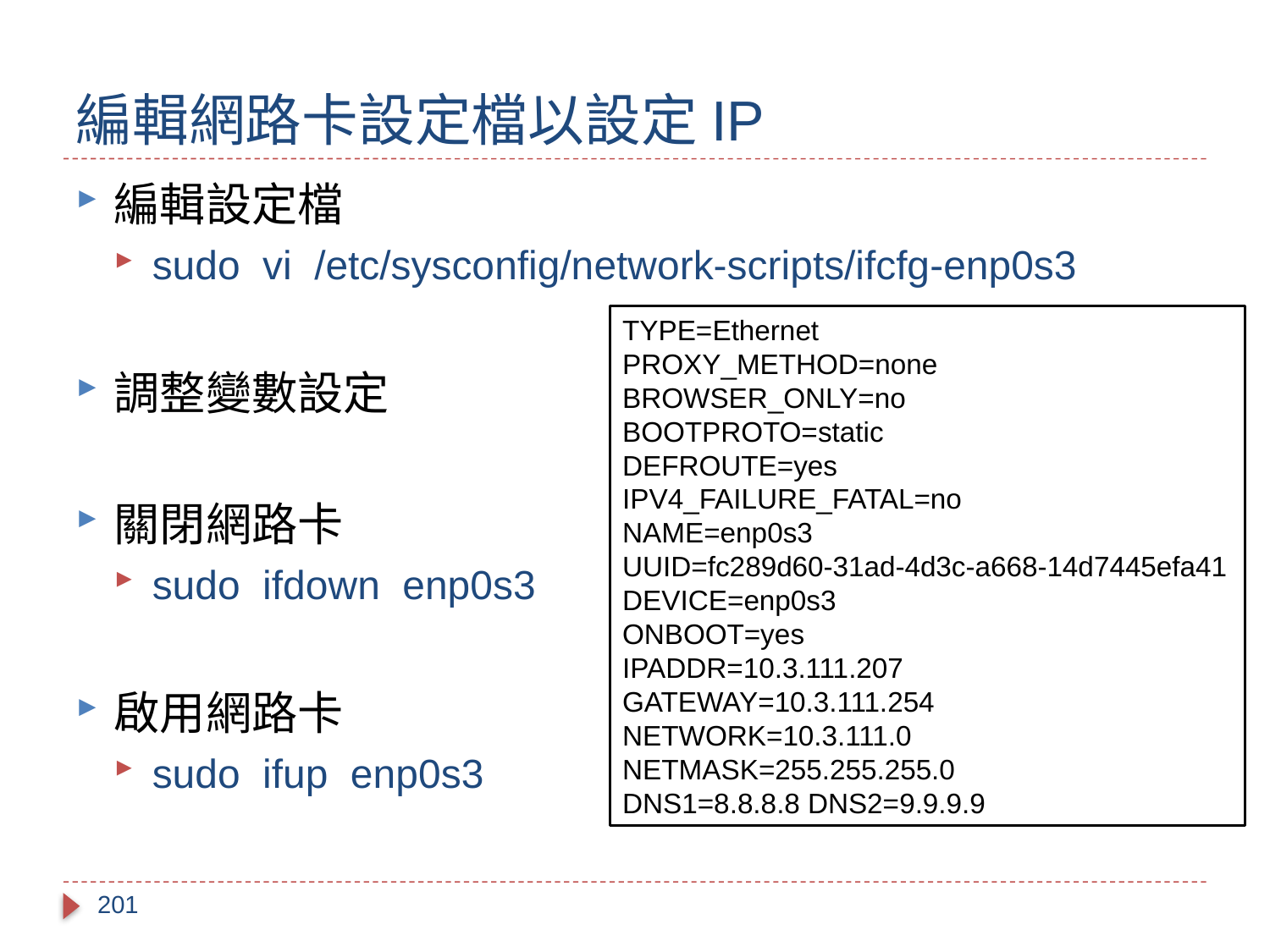

# 編輯網路卡設定檔以設定IP
編輯設定檔
sudo  vi  /etc/sysconfig/network-scripts/ifcfg-enp0s3

調整變數設定

關閉網路卡
sudo  ifdown  enp0s3

啟用網路卡
sudo  ifup  enp0s3
TYPE=Ethernet
PROXY_METHOD=none
BROWSER_ONLY=no
BOOTPROTO=static
DEFROUTE=yes
IPV4_FAILURE_FATAL=no
NAME=enp0s3
UUID=fc289d60-31ad-4d3c-a668-14d7445efa41
DEVICE=enp0s3
ONBOOT=yes
IPADDR=10.3.111.207
GATEWAY=10.3.111.254
NETWORK=10.3.111.0
NETMASK=255.255.255.0
DNS1=8.8.8.8 DNS2=9.9.9.9
201